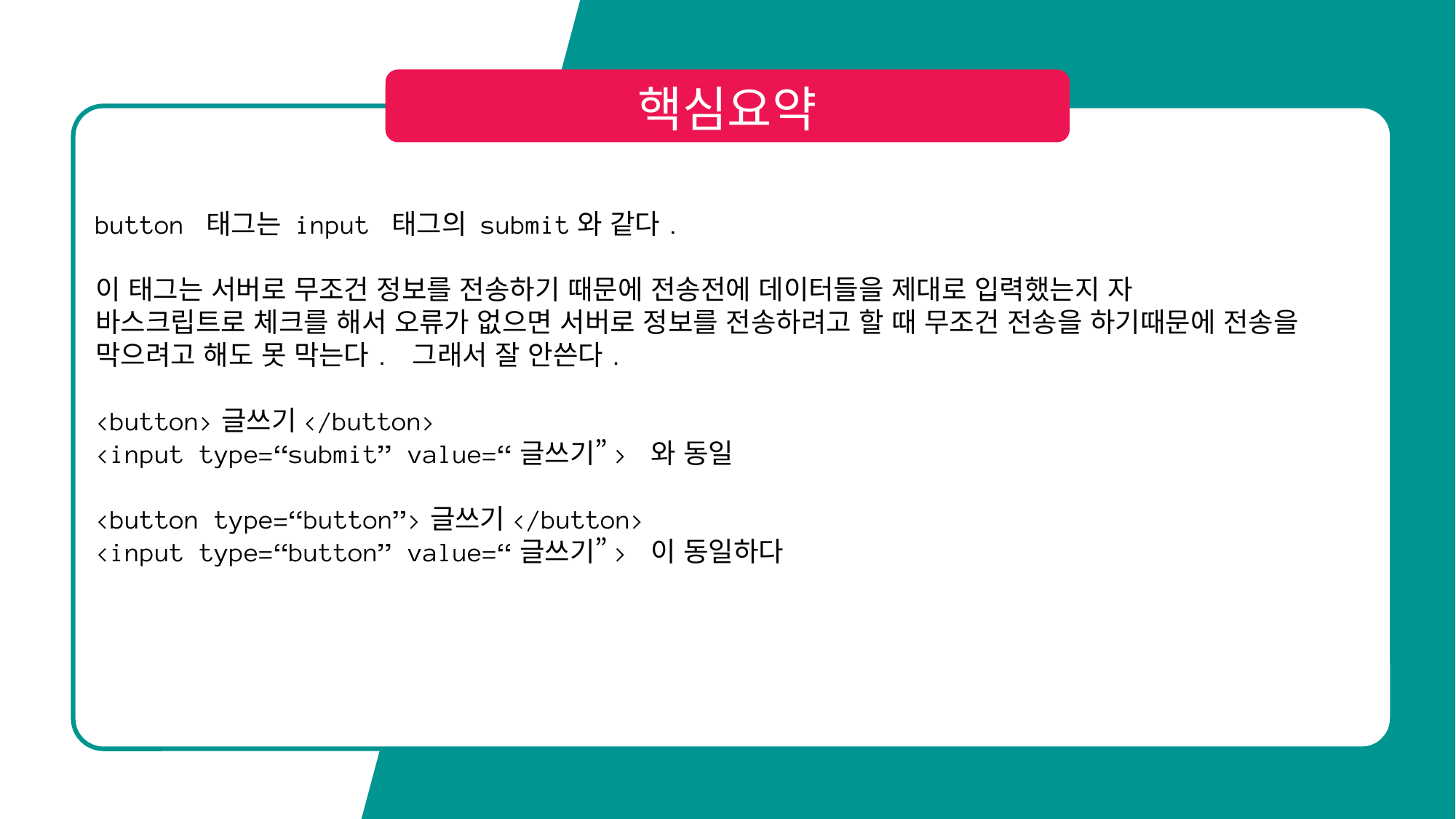

button 태그는 input 태그의 submit와 같다.

이 태그는 서버로 무조건 정보를 전송하기 때문에 전송전에 데이터들을 제대로 입력했는지 자
바스크립트로 체크를 해서 오류가 없으면 서버로 정보를 전송하려고 할 때 무조건 전송을 하기때문에 전송을 막으려고 해도 못 막는다. 그래서 잘 안쓴다.

<button>글쓰기</button>
<input type=“submit” value=“글쓰기”> 와 동일

<button type=“button”>글쓰기</button>
<input type=“button” value=“글쓰기”> 이 동일하다

18